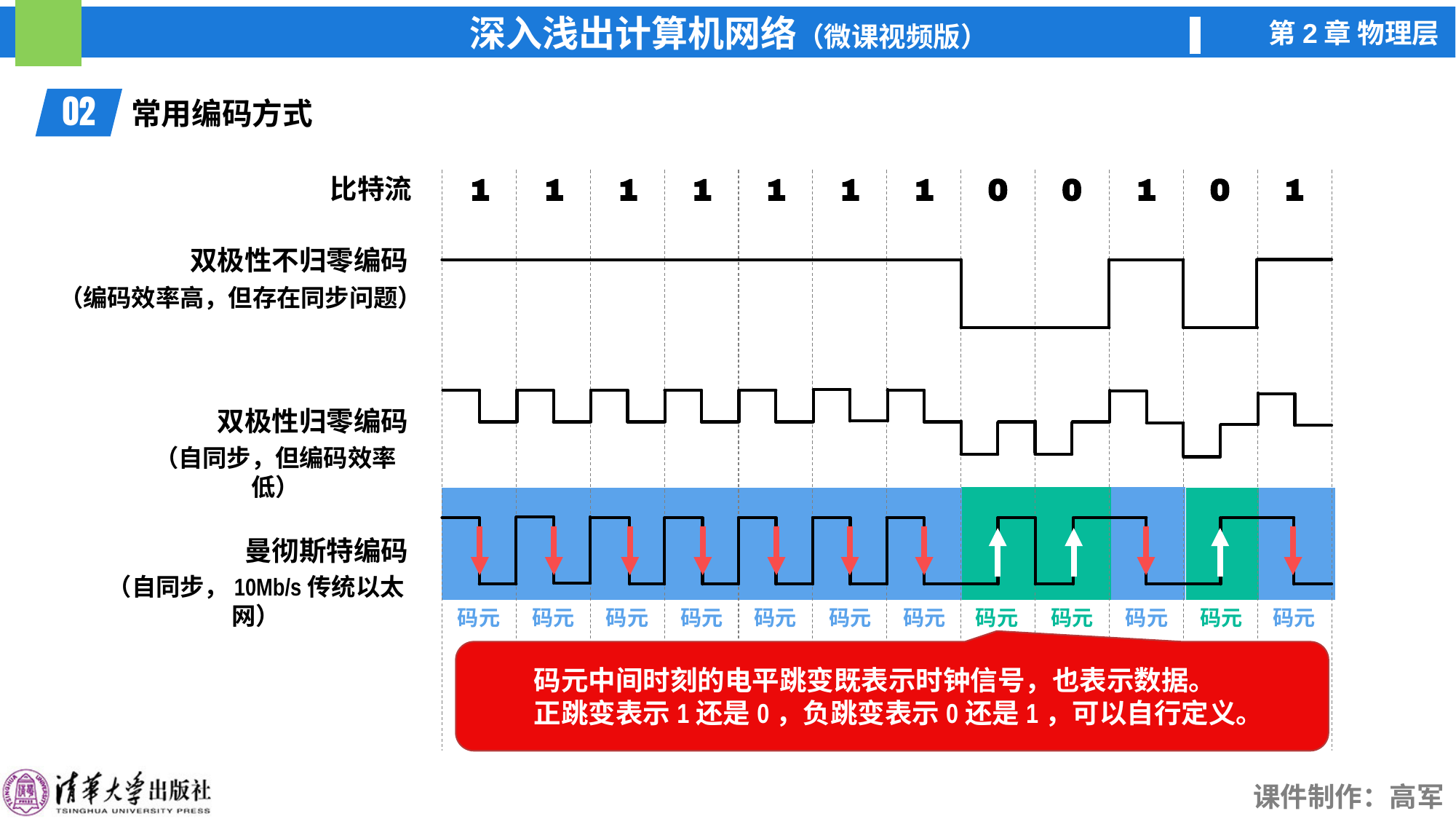

02
常用编码方式
1
1
1
1
1
1
1
0
0
1
0
1
比特流
双极性不归零编码
（编码效率高，但存在同步问题）
双极性归零编码
（自同步，但编码效率低）

码元
码元
码元
码元
码元
码元
码元
码元
码元
码元
码元
码元
曼彻斯特编码
（自同步，10Mb/s传统以太网）
         码元中间时刻的电平跳变既表示时钟信号，也表示数据。
         正跳变表示1还是0，负跳变表示0还是1，可以自行定义。